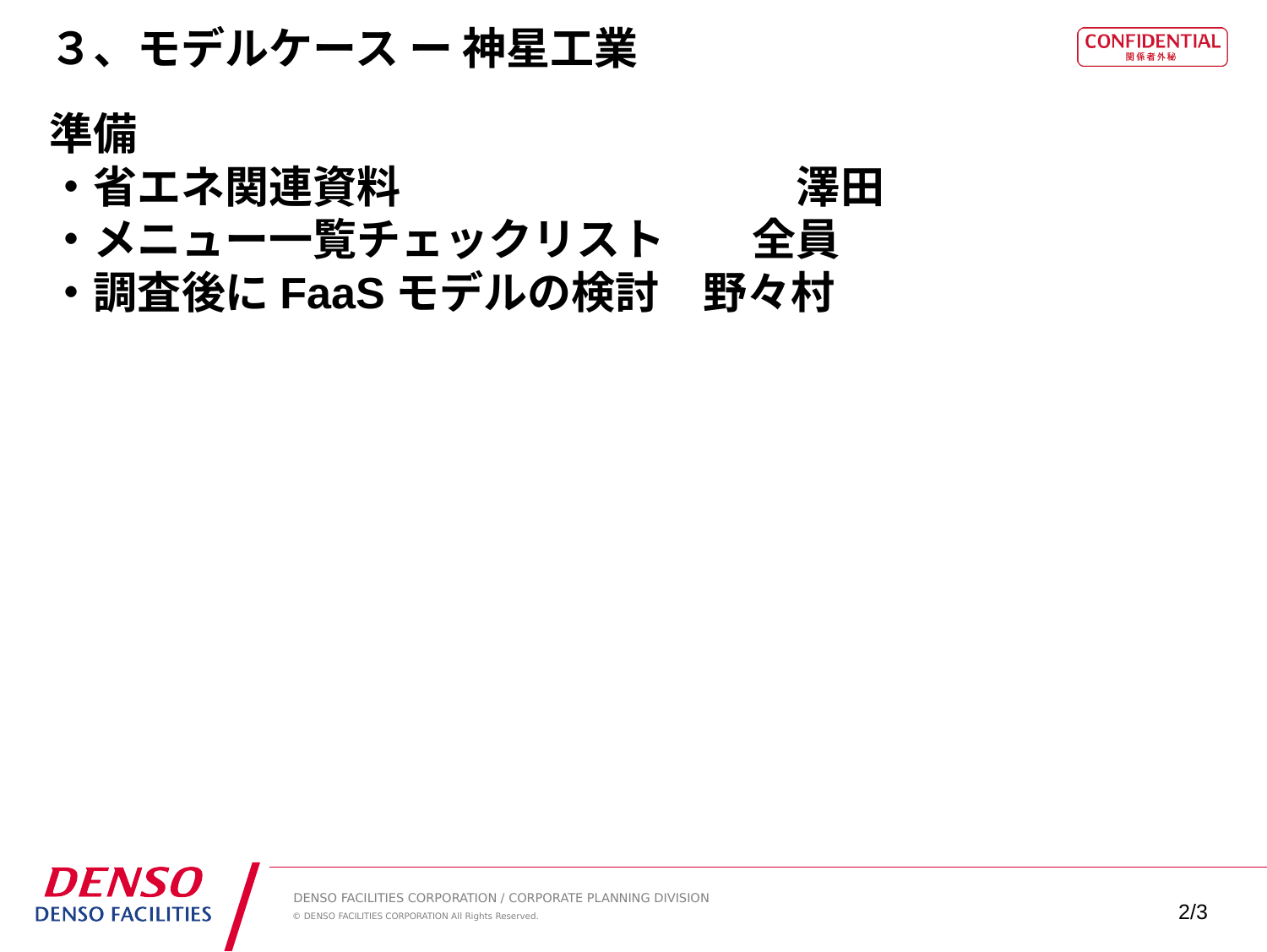

# ３、モデルケース ー 神星工業
準備
・省エネ関連資料　　　　　　　　　澤田
・メニュー一覧チェックリスト　　全員
・調査後にFaaSモデルの検討　野々村

2/3